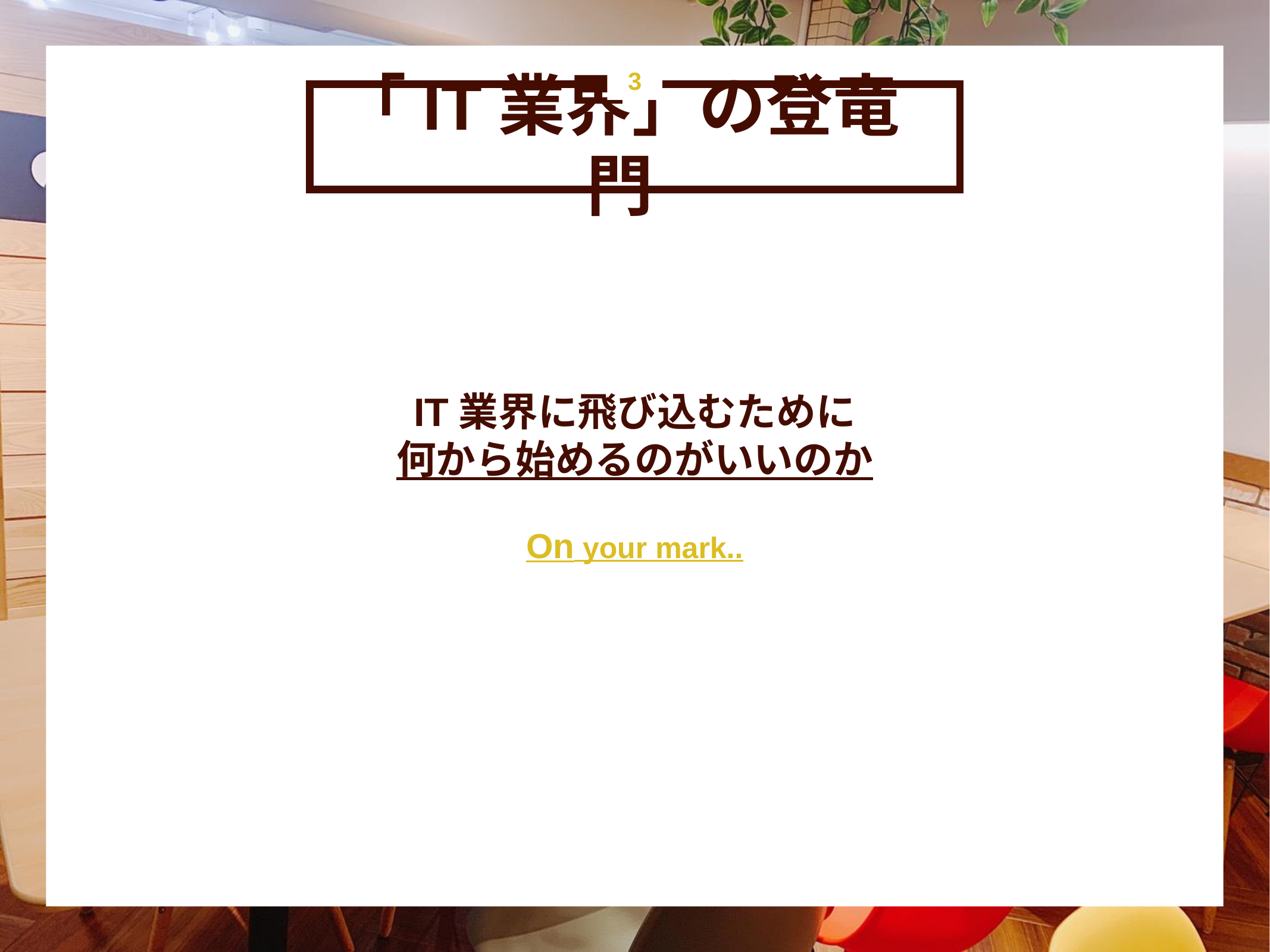

「IT業界」の登竜門
3

IT業界に飛び込むために
何から始めるのがいいのか

On your mark..